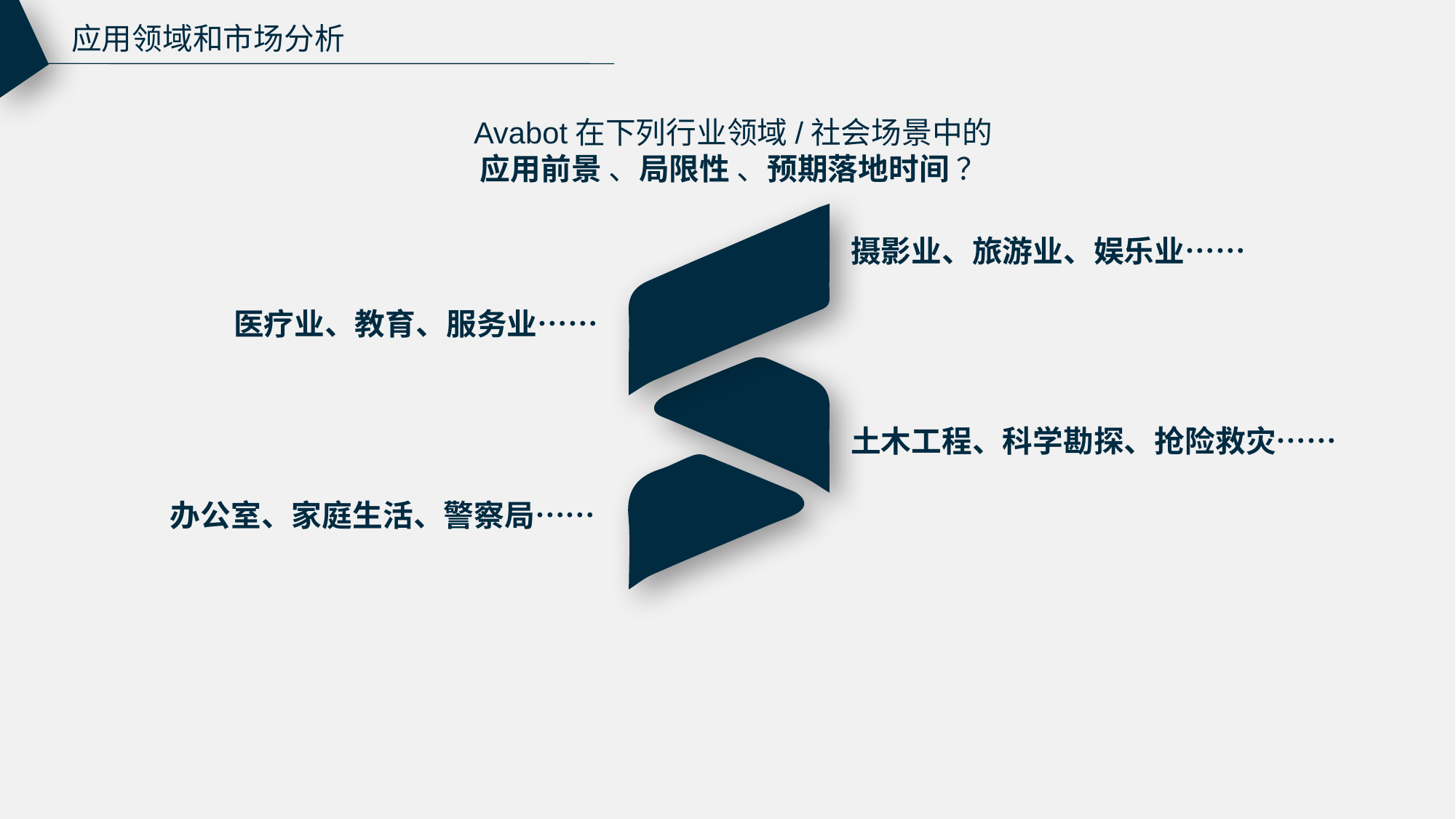

应用领域和市场分析

Avabot在下列行业领域/社会场景中的
应用前景 、局限性 、预期落地时间 ？

摄影业、旅游业、娱乐业……
医疗业、教育、服务业……

土木工程、科学勘探、抢险救灾……

办公室、家庭生活、警察局……